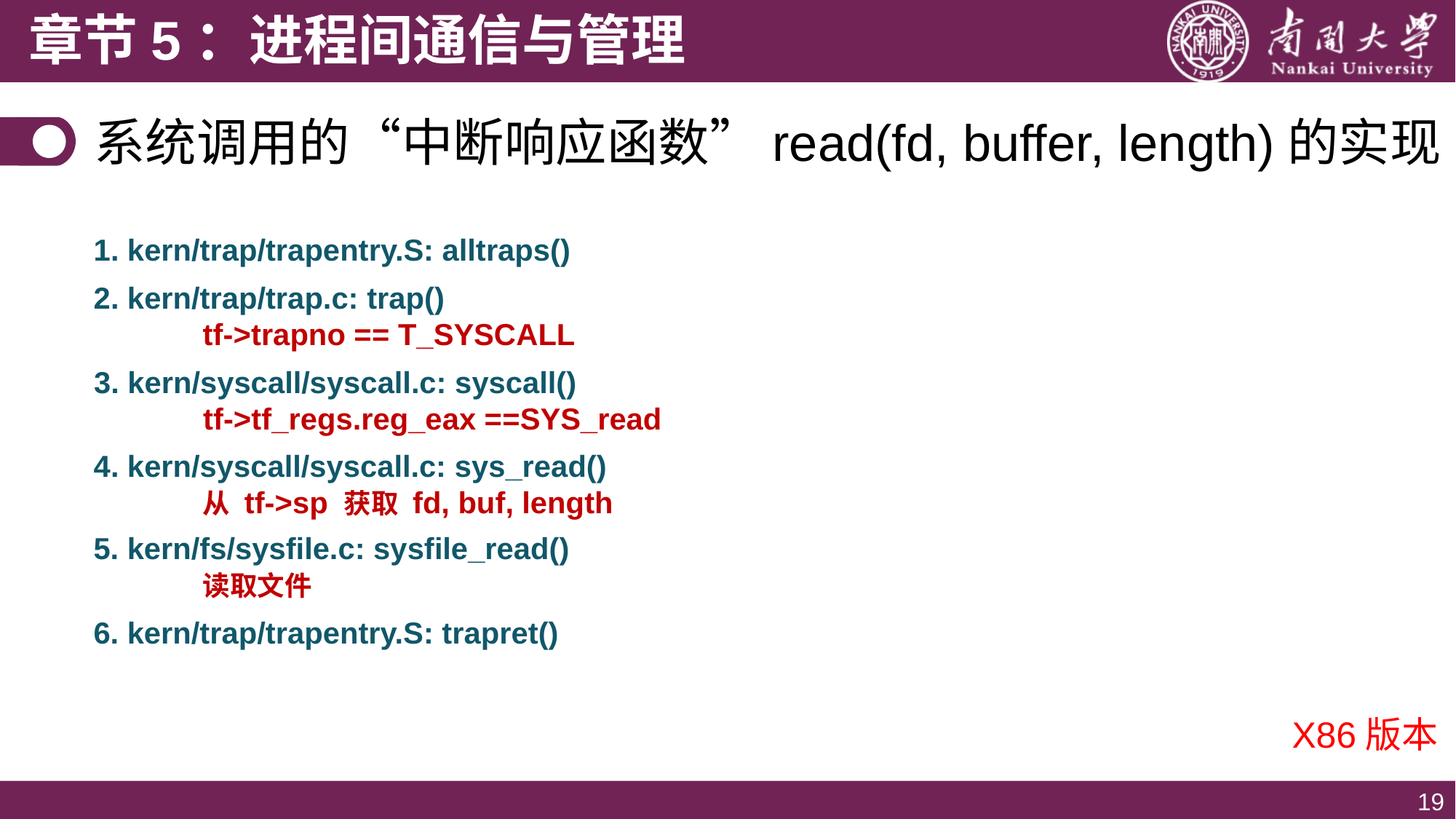

# 系统调用的“中断响应函数”read(fd, buffer, length)的实现
1. kern/trap/trapentry.S: alltraps()
2. kern/trap/trap.c: trap()
	tf->trapno == T_SYSCALL
3. kern/syscall/syscall.c: syscall()
	tf->tf_regs.reg_eax ==SYS_read
4. kern/syscall/syscall.c: sys_read()
	从 tf->sp 获取 fd, buf, length
5. kern/fs/sysfile.c: sysfile_read()
	读取文件
6. kern/trap/trapentry.S: trapret()
X86版本
19